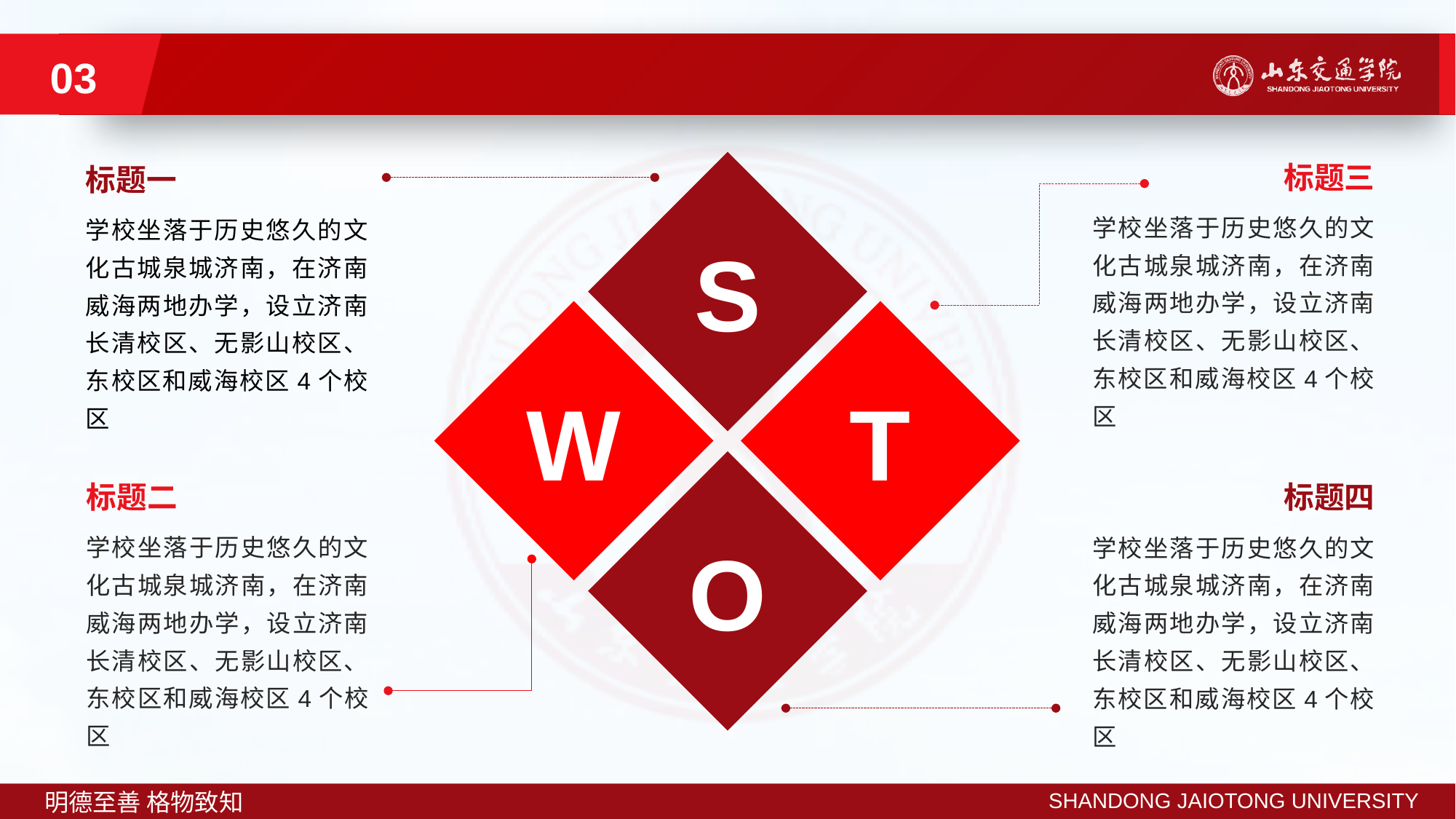

03
标题三
学校坐落于历史悠久的文化古城泉城济南，在济南威海两地办学，设立济南长清校区、无影山校区、东校区和威海校区4个校区

标题一
学校坐落于历史悠久的文化古城泉城济南，在济南威海两地办学，设立济南长清校区、无影山校区、东校区和威海校区4个校区
S
W
T
标题二
学校坐落于历史悠久的文化古城泉城济南，在济南威海两地办学，设立济南长清校区、无影山校区、东校区和威海校区4个校区
标题四
学校坐落于历史悠久的文化古城泉城济南，在济南威海两地办学，设立济南长清校区、无影山校区、东校区和威海校区4个校区

O